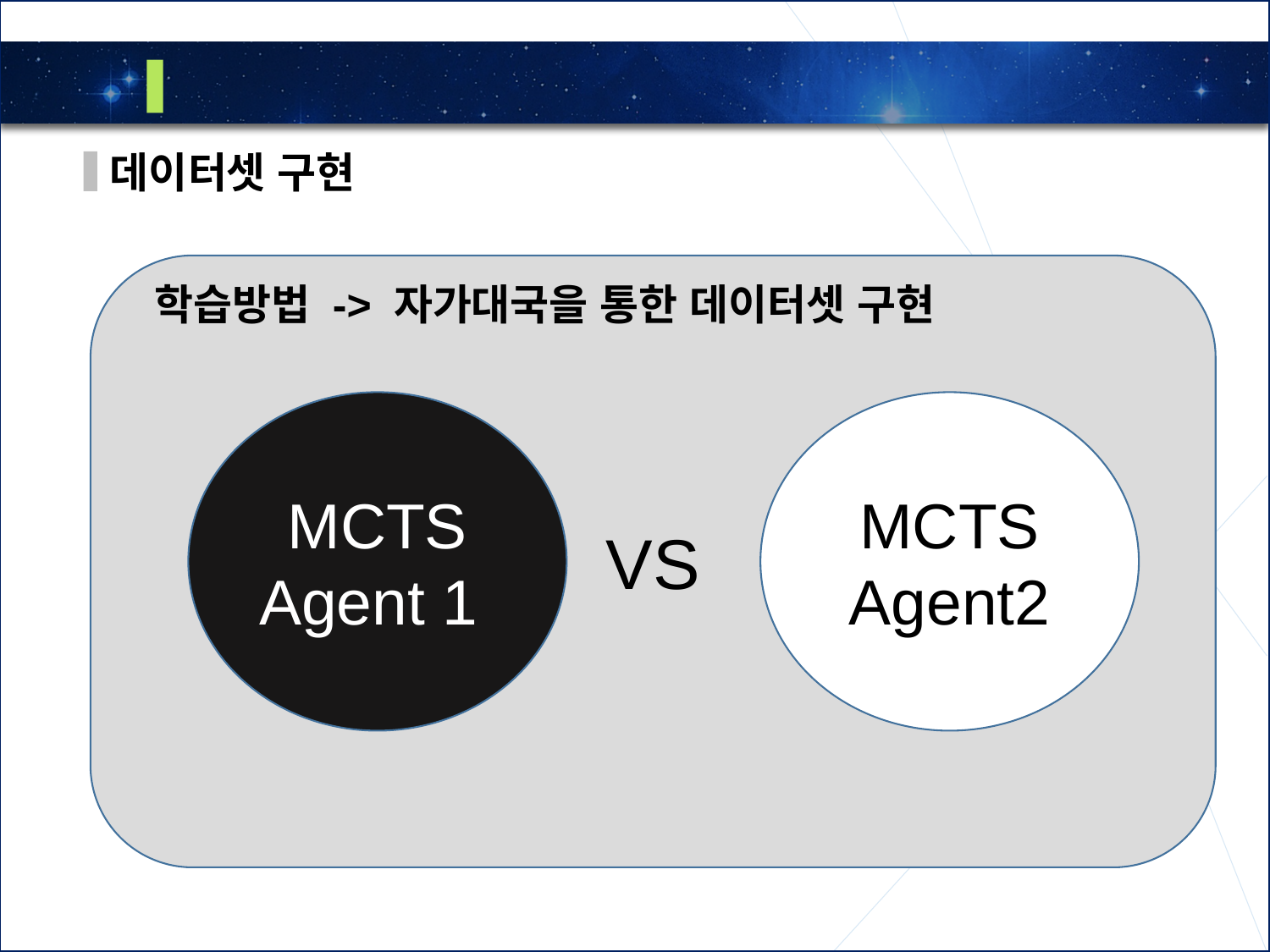

2
Bench marking – Alpha Go

데이터셋 구현

VS
학습방법 -> 자가대국을 통한 데이터셋 구현
MCTS
Agent 1
MCTS
Agent2